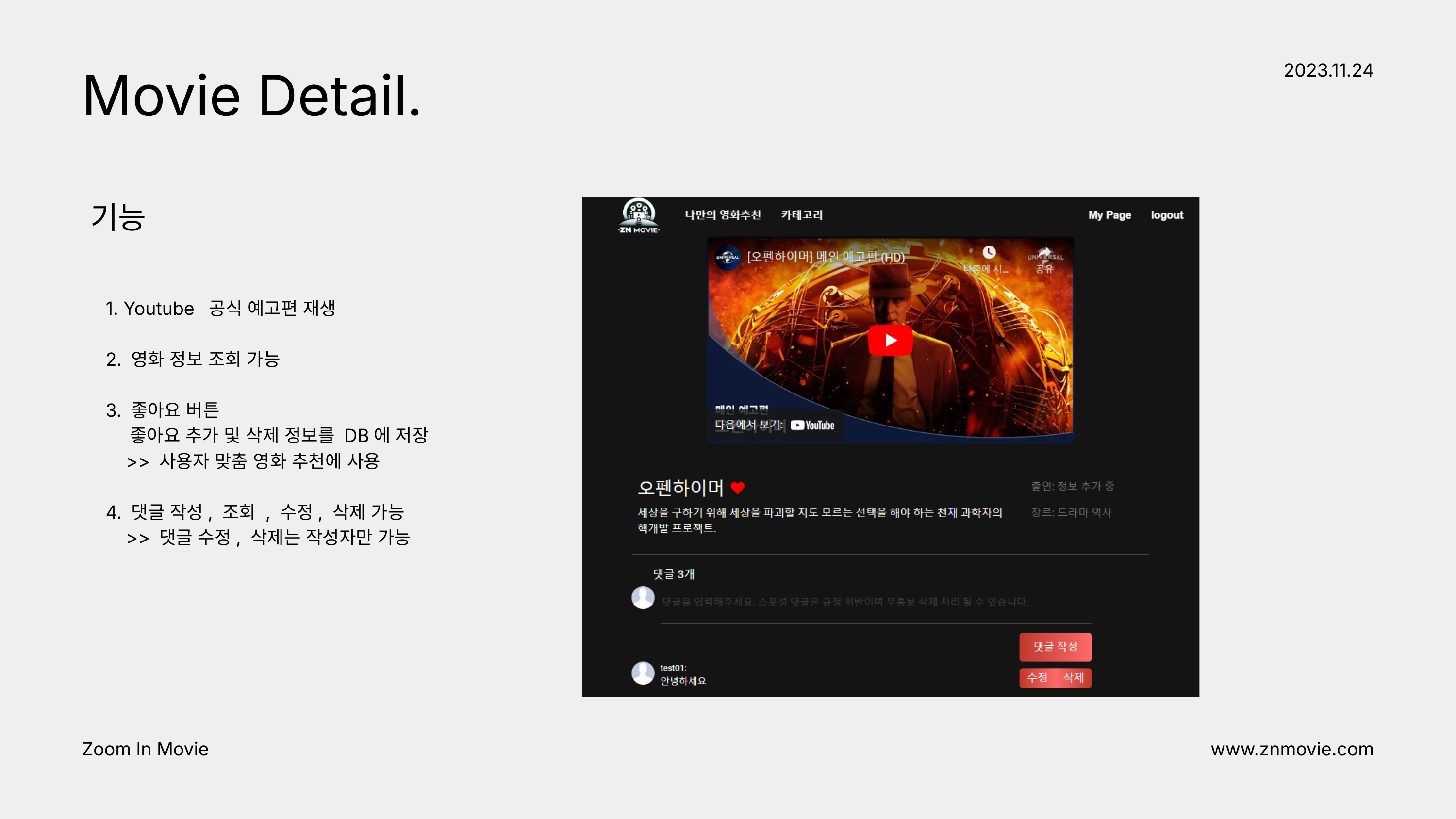

Movie Detail.
2023.11.24

기능

1. Youtube  공식 예고편 재생

   2. 영화 정보 조회 가능

   3. 좋아요 버튼
       좋아요 추가 및 삭제 정보를 DB에 저장
       >> 사용자 맞춤 영화 추천에 사용

   4. 댓글 작성, 조회 , 수정, 삭제 가능
       >> 댓글 수정, 삭제는 작성자만 가능
Zoom In Movie
www.znmovie.com